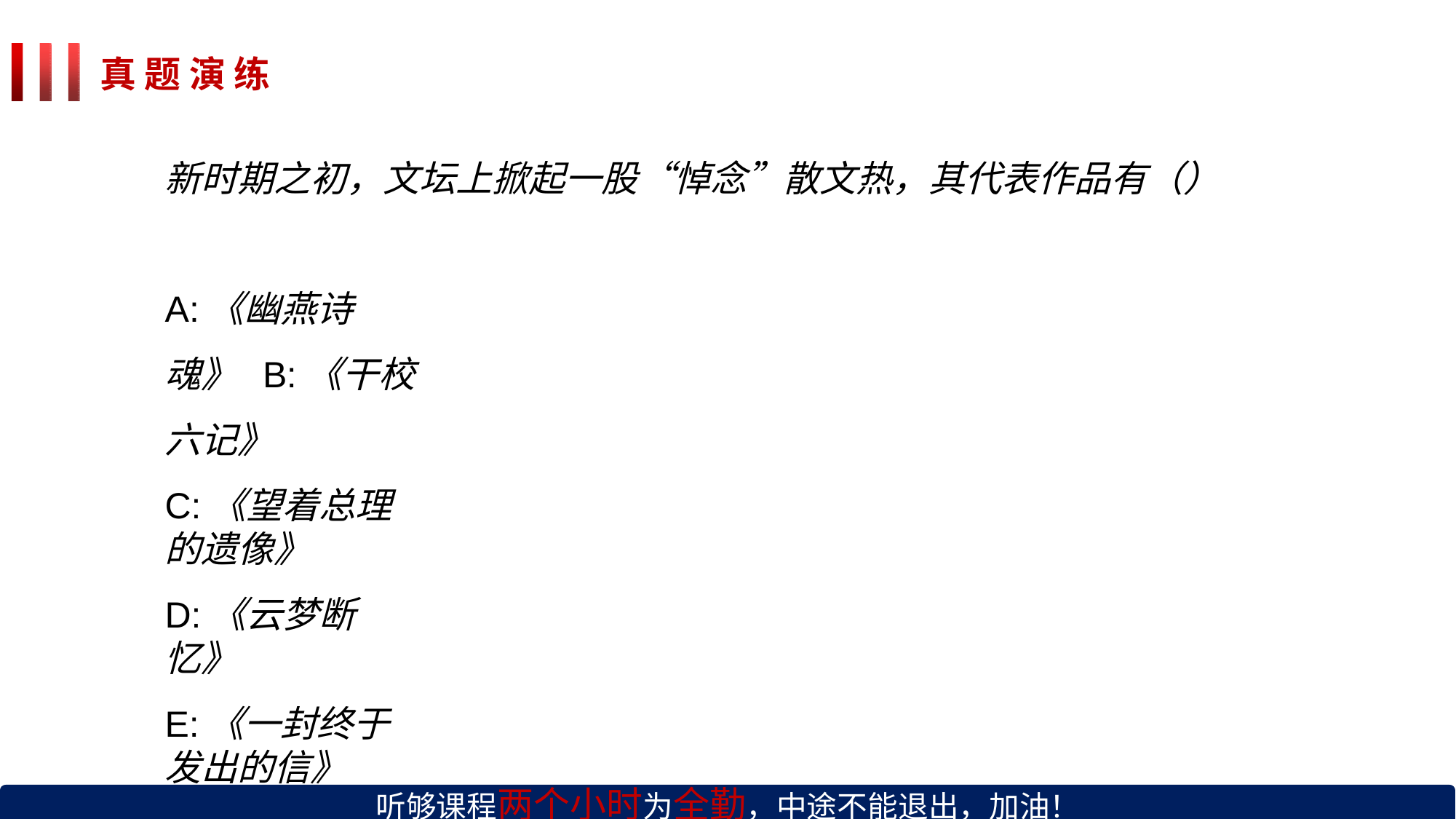

# 真 题 演 练
新时期之初，文坛上掀起一股“悼念”散文热，其代表作品有（）

A:《幽燕诗魂》  B:《干校六记》
C:《望着总理的遗像》
D:《云梦断忆》
E:《一封终于发出的信》
89

听够课程两个小时为全勤，中途不能退出，加油！